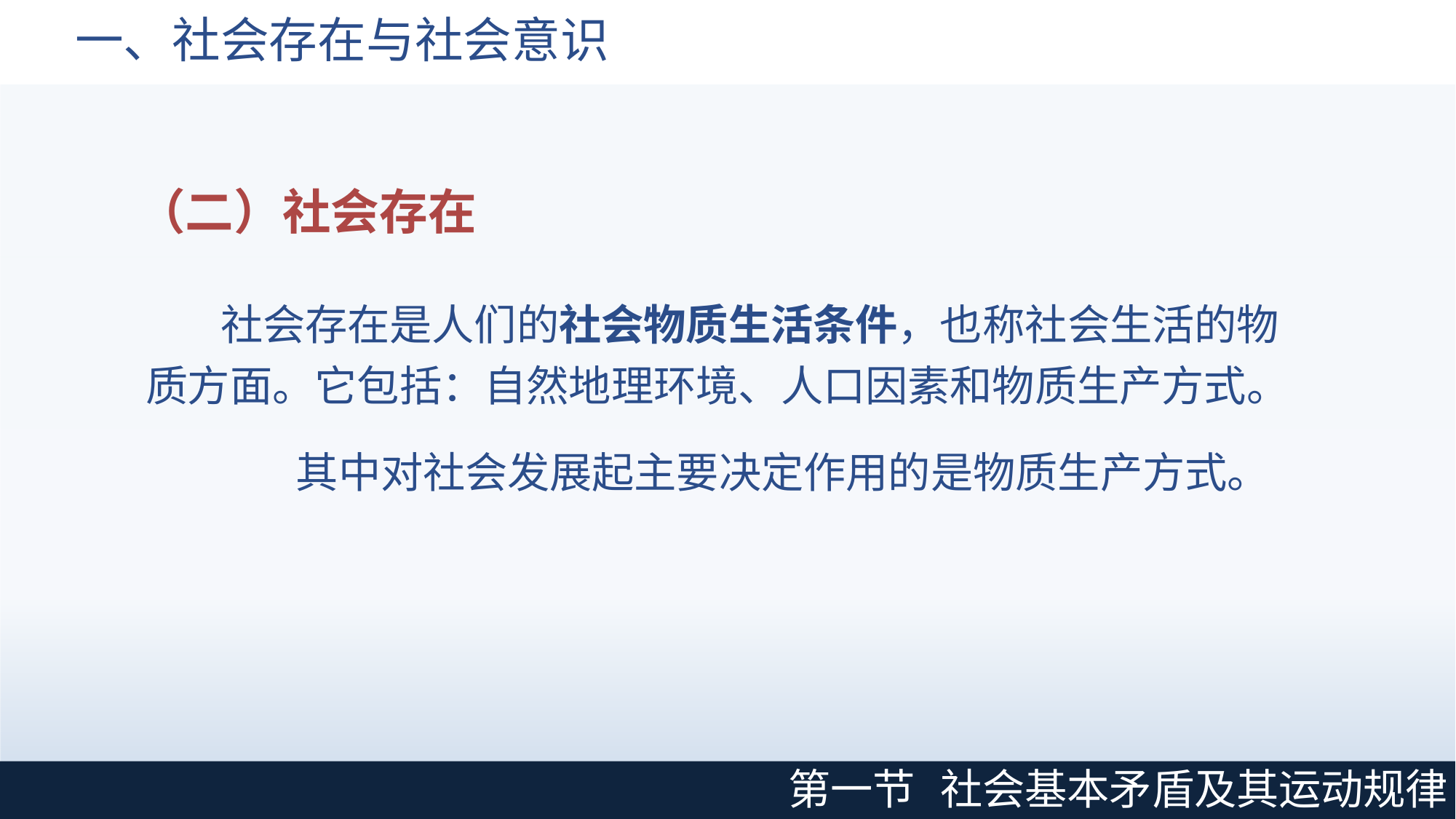

# 一、社会存在与社会意识

（二）社会存在
社会存在是人们的社会物质生活条件，也称社会生活的物 质方面。它包括：自然地理环境、人口因素和物质生产方式。
其中对社会发展起主要决定作用的是物质生产方式。
第一节
社会基本矛盾及其运动规律